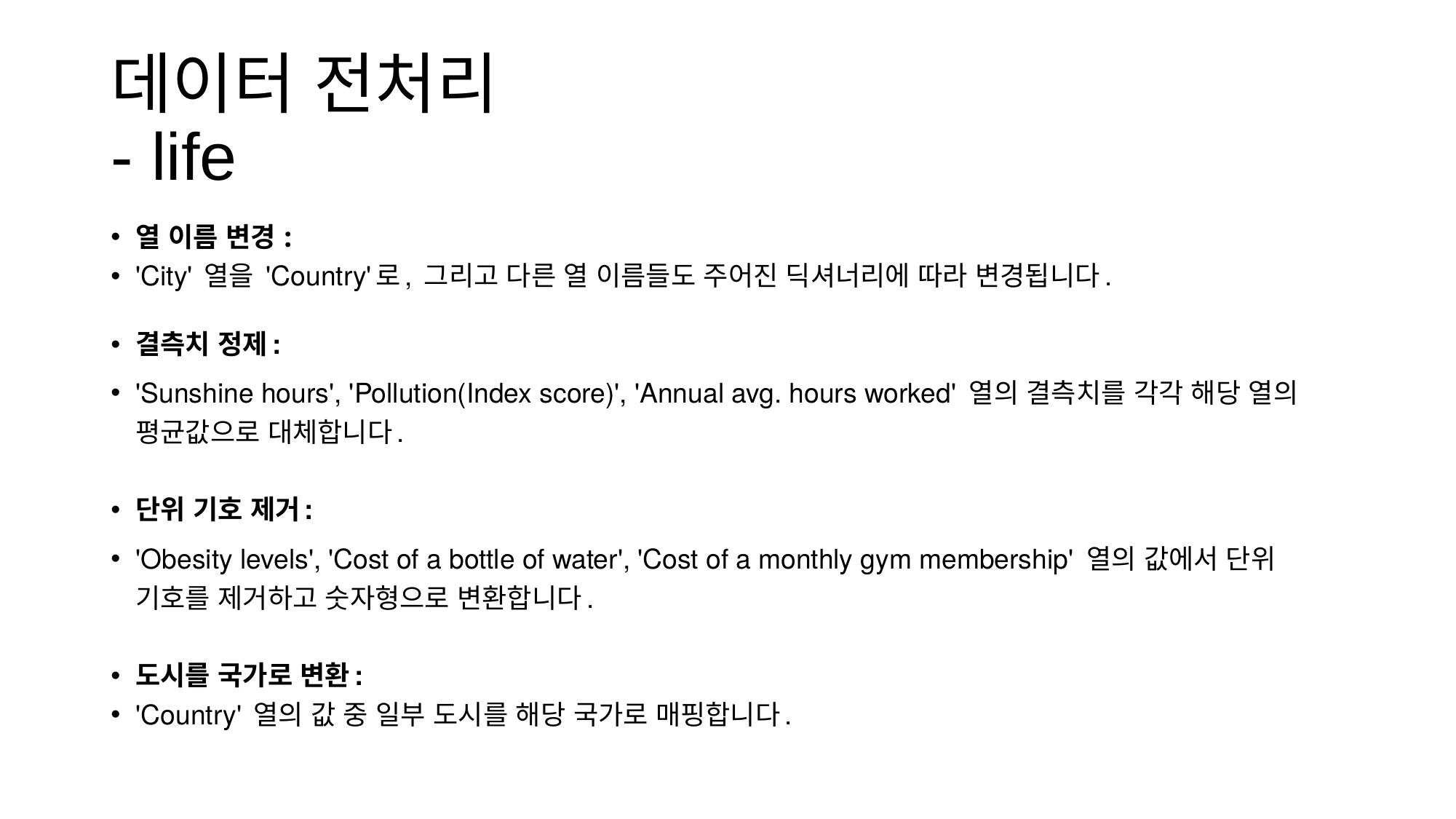

# 데이터 전처리 - life
열 이름 변경:
'City' 열을 'Country'로, 그리고 다른 열 이름들도 주어진 딕셔너리에 따라 변경됩니다.
결측치 정제:
'Sunshine hours', 'Pollution(Index score)', 'Annual avg. hours worked' 열의 결측치를 각각 해당 열의 평균값으로 대체합니다.
단위 기호 제거:
'Obesity levels', 'Cost of a bottle of water', 'Cost of a monthly gym membership' 열의 값에서 단위 기호를 제거하고 숫자형으로 변환합니다.
도시를 국가로 변환:
'Country' 열의 값 중 일부 도시를 해당 국가로 매핑합니다.